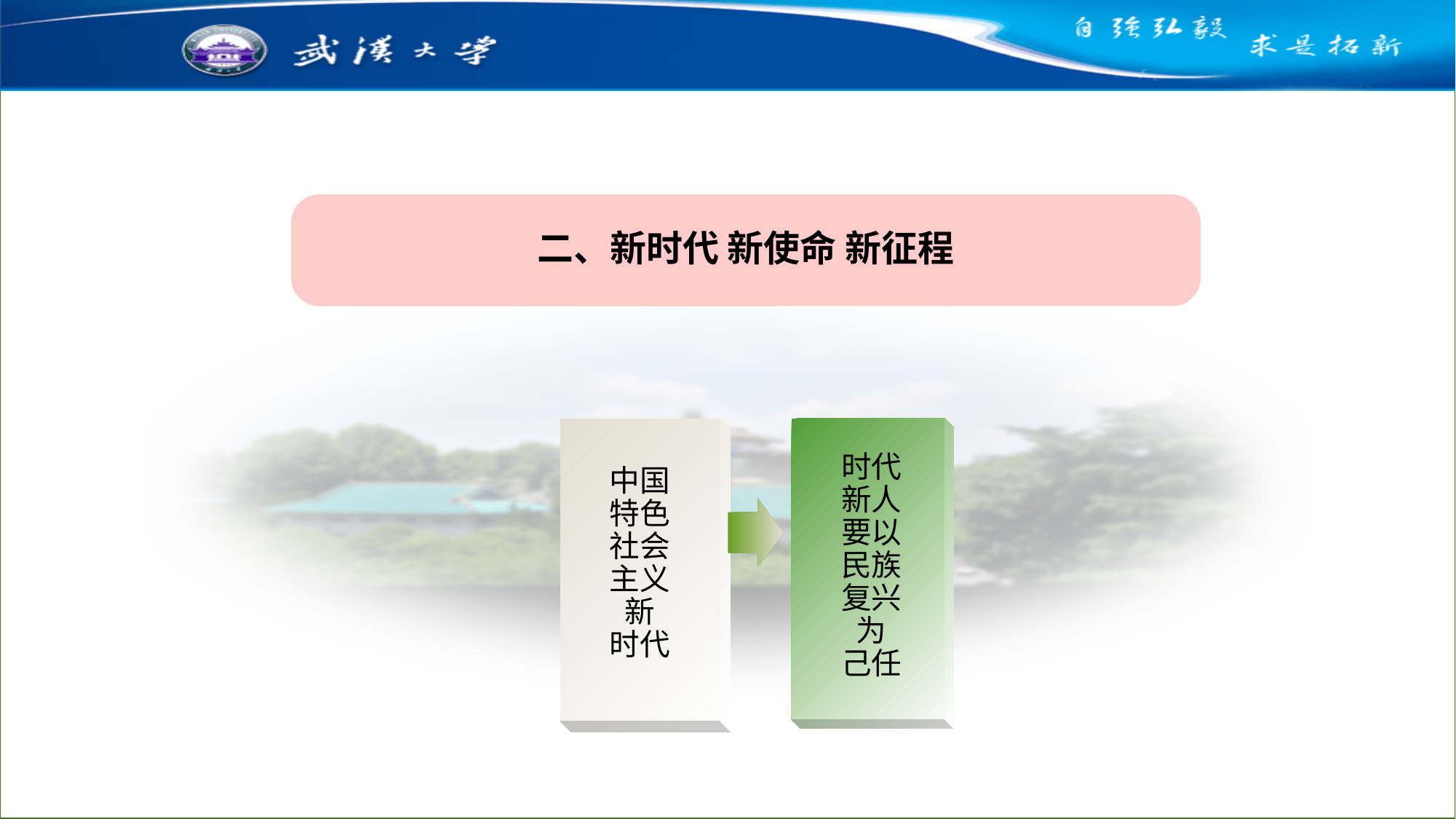

#

二、新时代 新使命 新征程
时代新人要以民族 复兴为
己任
中国特色社会主义新
时代